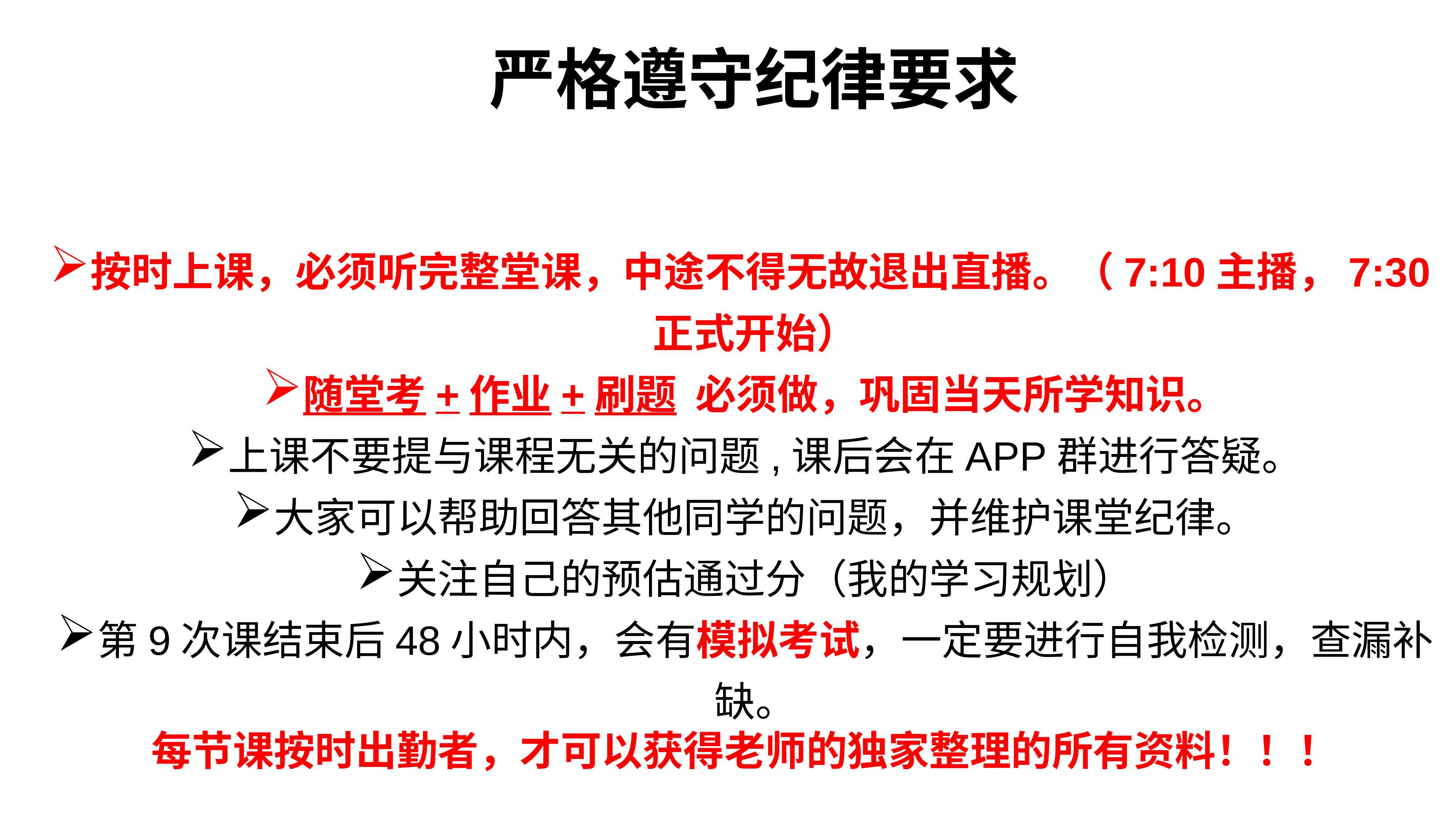

# 严格遵守纪律要求

按时上课，必须听完整堂课，中途不得无故退出直播。（7:10主播，7:30正式开始）
随堂考+作业+刷题  必须做，巩固当天所学知识。
上课不要提与课程无关的问题,课后会在APP群进行答疑。
大家可以帮助回答其他同学的问题，并维护课堂纪律。
关注自己的预估通过分（我的学习规划）
第9次课结束后48小时内，会有模拟考试，一定要进行自我检测，查漏补缺。
每节课按时出勤者，才可以获得老师的独家整理的所有资料！！！